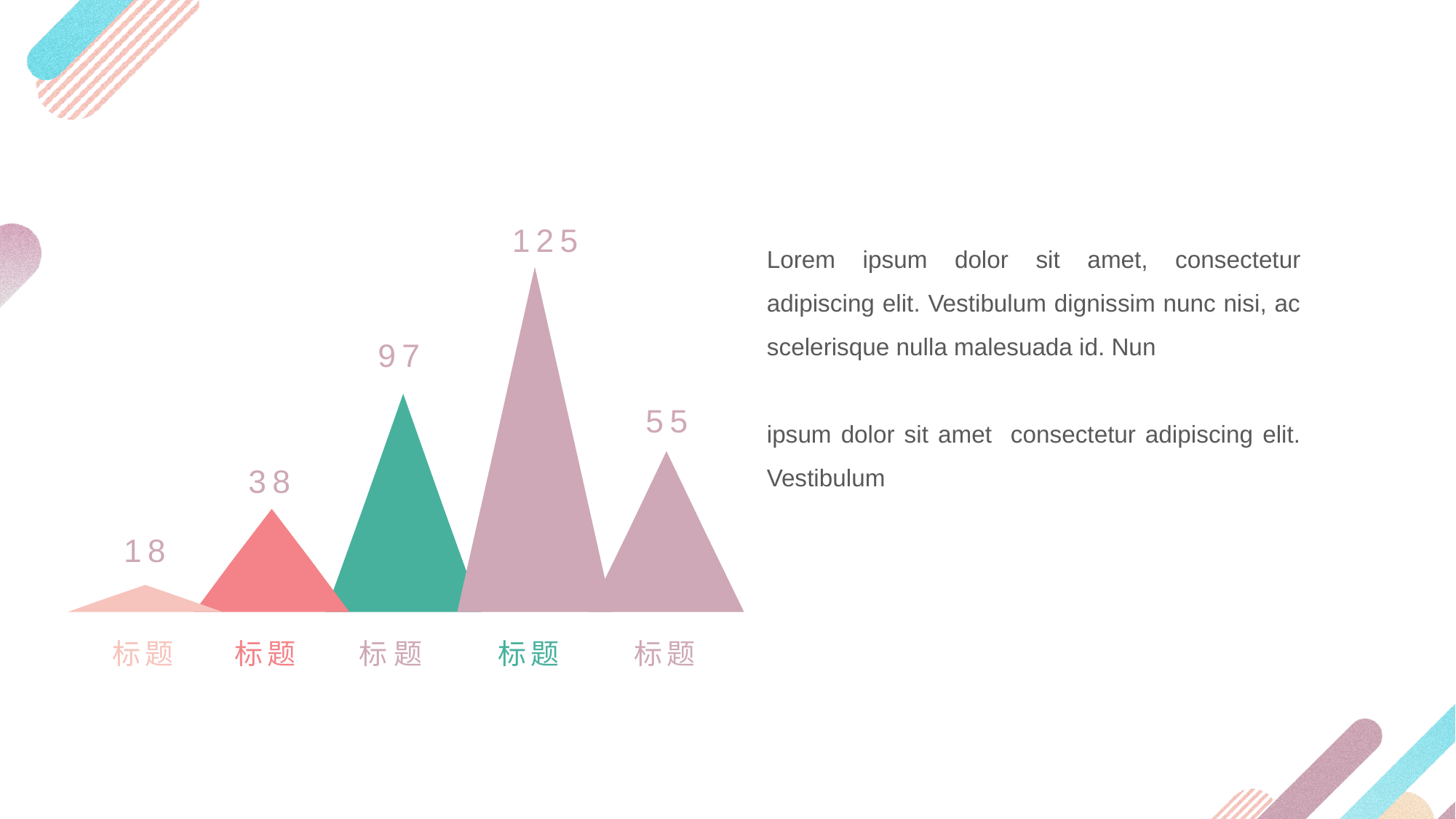

125
Lorem ipsum dolor sit amet, consectetur adipiscing elit. Vestibulum dignissim nunc nisi, ac scelerisque nulla malesuada id. Nun

ipsum dolor sit amet  consectetur adipiscing elit. Vestibulum

97

55

38

18

标题
标题
标题
标题
标题